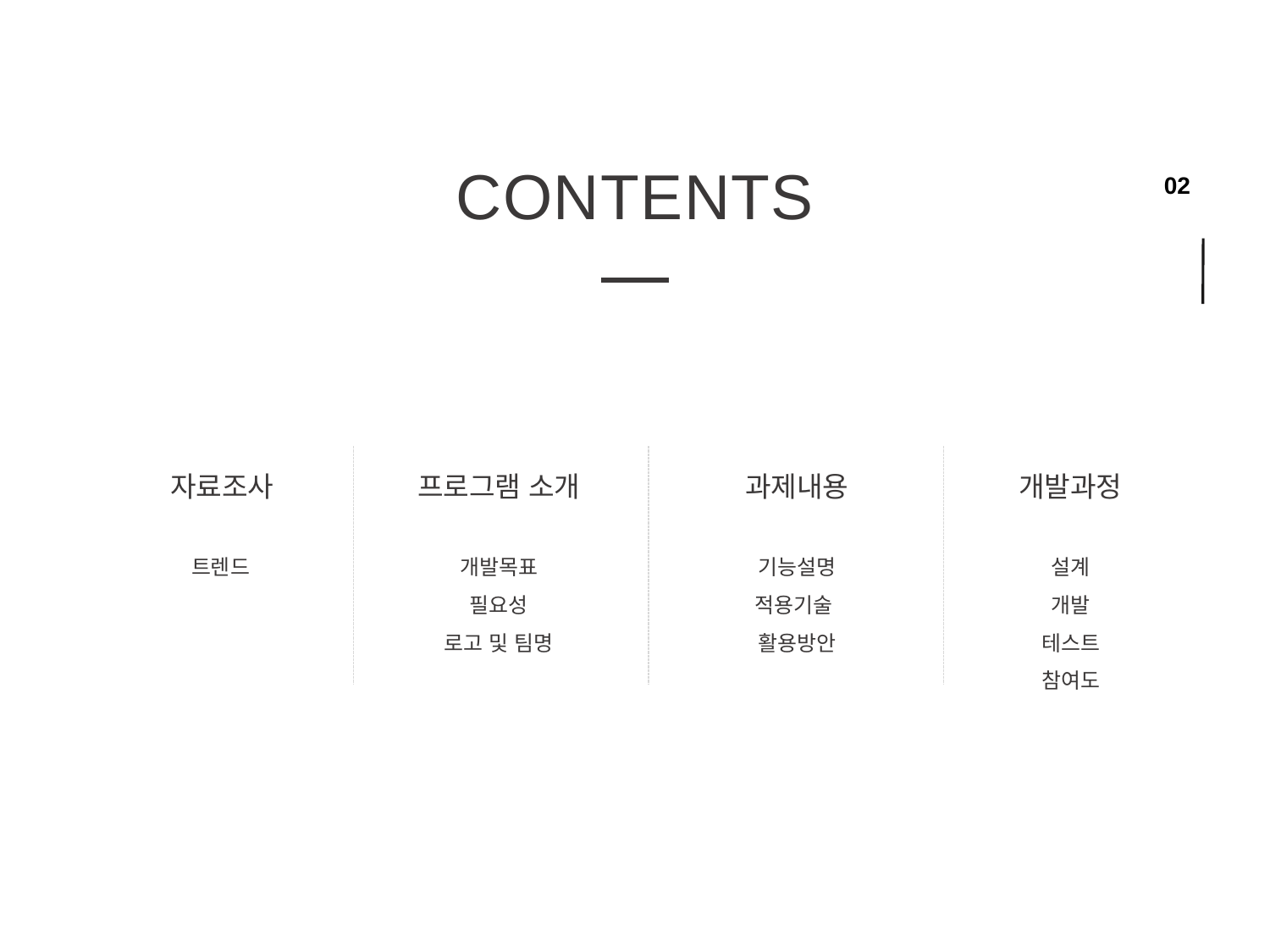

CONTENTS
프로그램 소개
과제내용
개발과정
자료조사
트렌드
개발목표
필요성
로고 및 팀명
기능설명
적용기술
활용방안
설계
개발
테스트
참여도